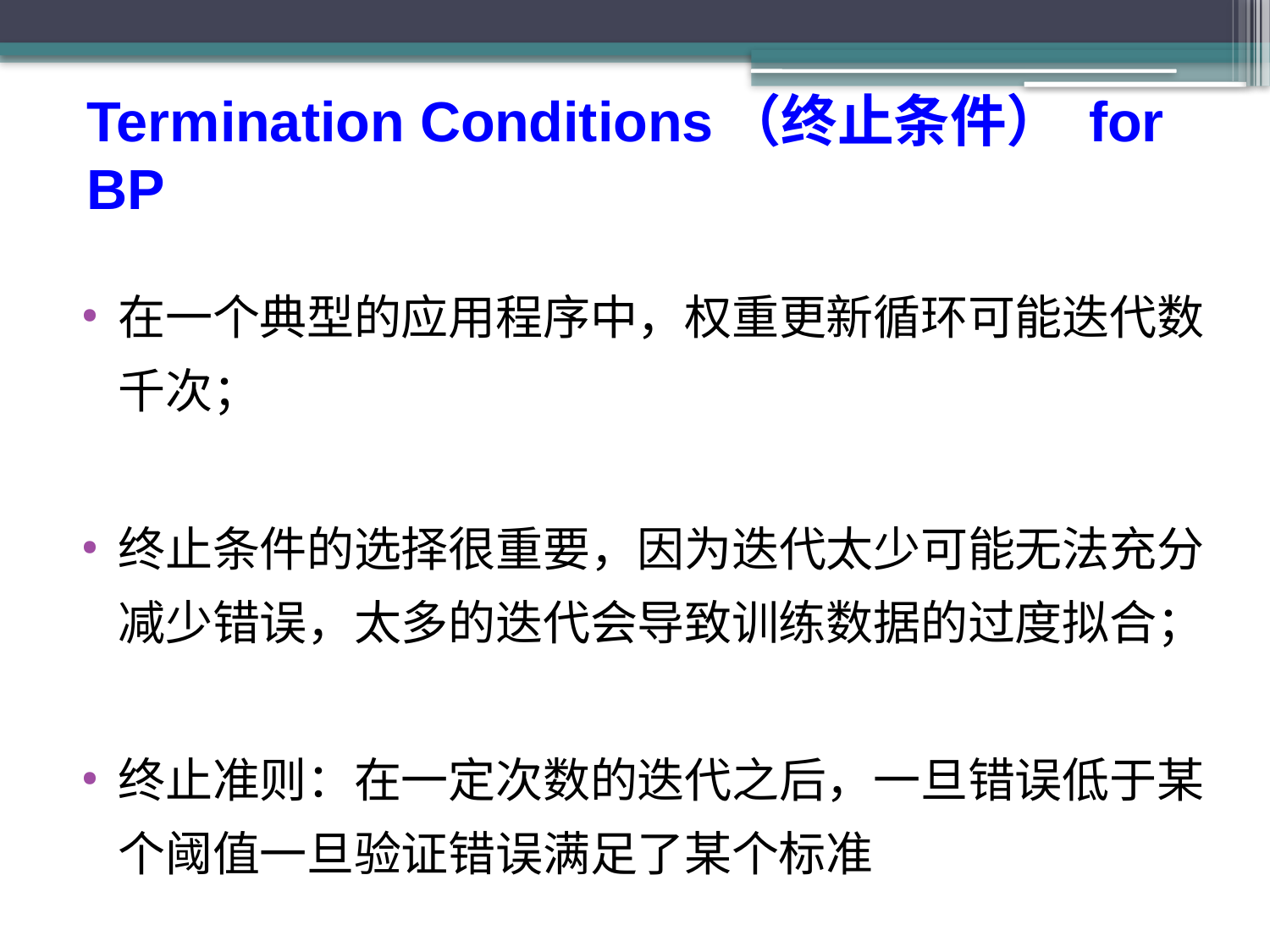

# Termination Conditions（终止条件） for BP
在一个典型的应用程序中，权重更新循环可能迭代数千次；

终止条件的选择很重要，因为迭代太少可能无法充分减少错误，太多的迭代会导致训练数据的过度拟合；

终止准则：在一定次数的迭代之后，一旦错误低于某个阈值一旦验证错误满足了某个标准